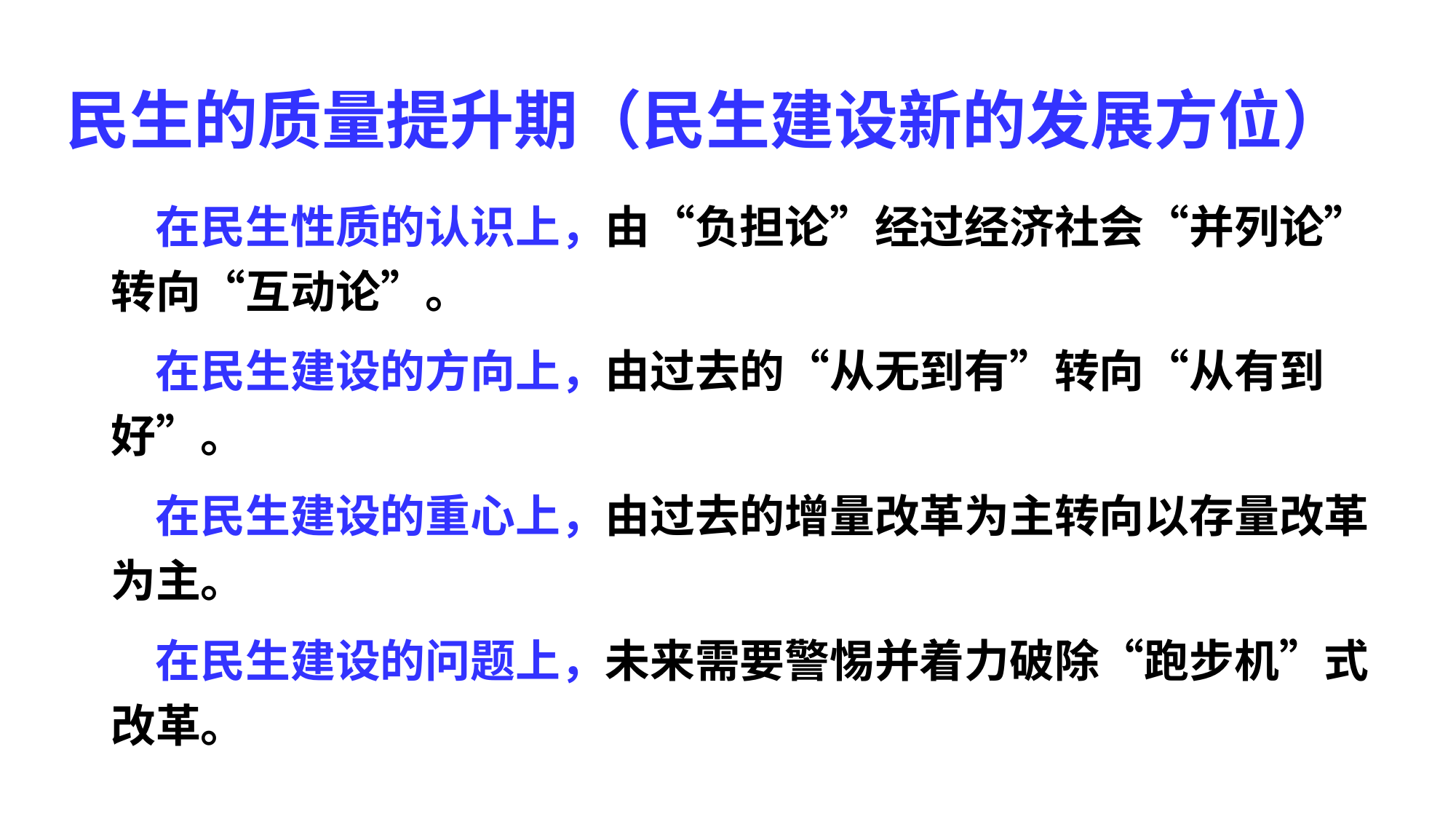

# 民生的质量提升期（民生建设新的发展方位）
      在民生性质的认识上，由“负担论”经过经济社会“并列论”转向“互动论”。
      在民生建设的方向上，由过去的“从无到有”转向“从有到好”。
      在民生建设的重心上，由过去的增量改革为主转向以存量改革为主。
      在民生建设的问题上，未来需要警惕并着力破除“跑步机”式改革。